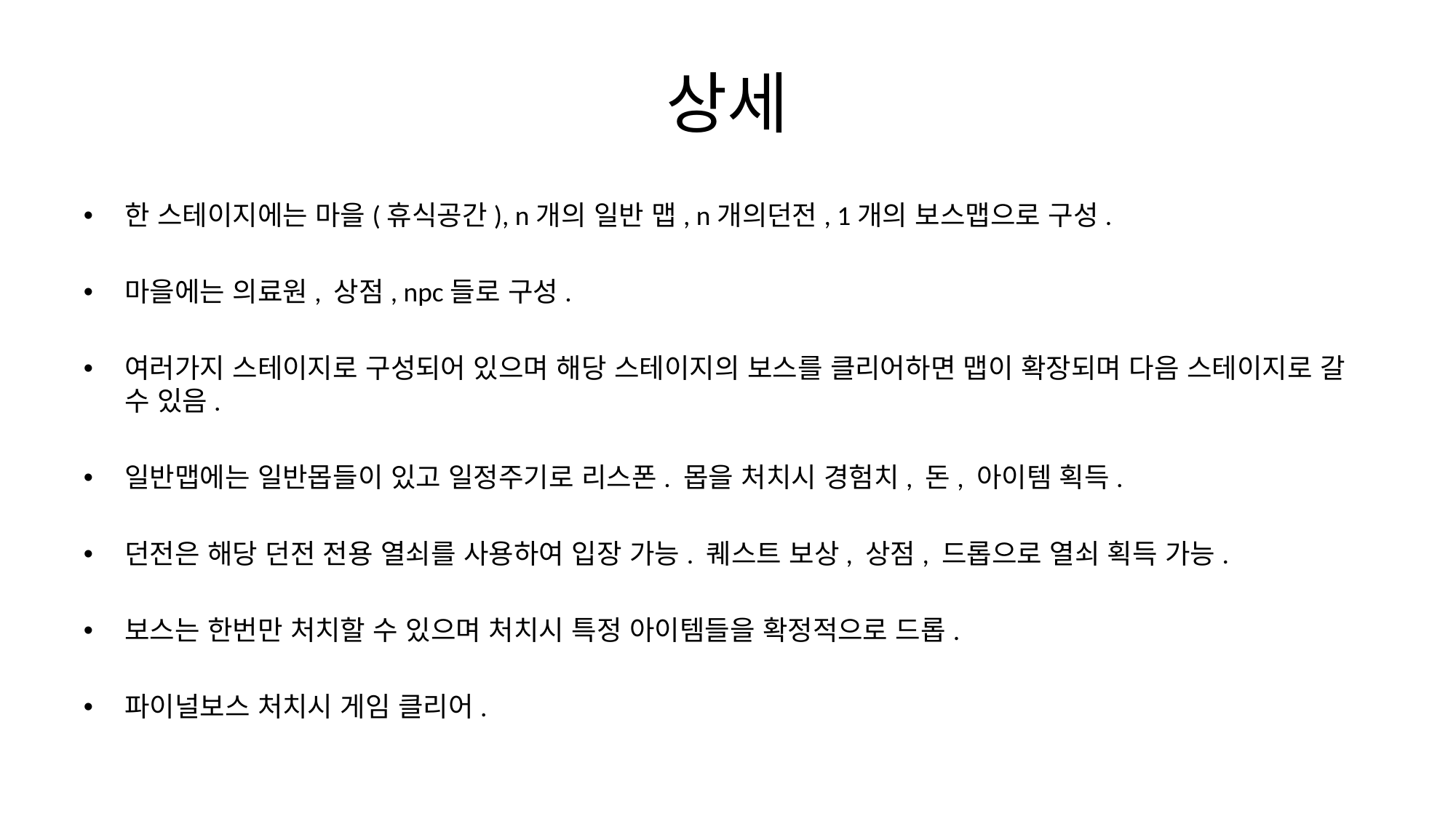

# 상세
한 스테이지에는 마을(휴식공간), n개의 일반 맵, n개의던전, 1개의 보스맵으로 구성.

마을에는 의료원, 상점, npc들로 구성.

여러가지 스테이지로 구성되어 있으며 해당 스테이지의 보스를 클리어하면 맵이 확장되며 다음 스테이지로 갈 수 있음.

일반맵에는 일반몹들이 있고 일정주기로 리스폰. 몹을 처치시 경험치, 돈, 아이템 획득.

던전은 해당 던전 전용 열쇠를 사용하여 입장 가능. 퀘스트 보상, 상점, 드롭으로 열쇠 획득 가능.

보스는 한번만 처치할 수 있으며 처치시 특정 아이템들을 확정적으로 드롭.

파이널보스 처치시 게임 클리어.